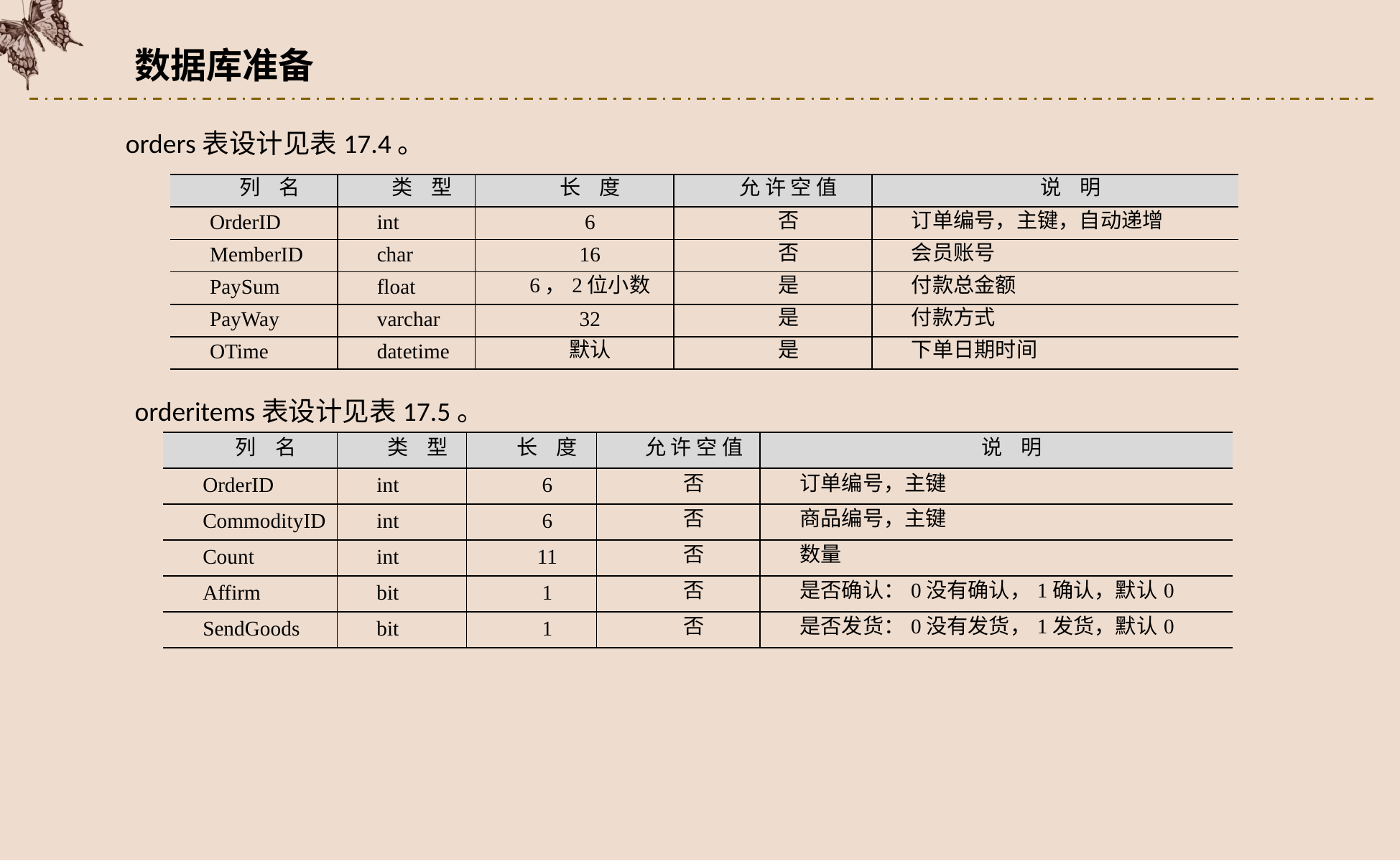

数据库准备
orders表设计见表17.4。
| 列 名 | 类 型 | 长 度 | 允 许 空 值 | 说 明 |
| --- | --- | --- | --- | --- |
| OrderID | int | 6 | 否 | 订单编号，主键，自动递增 |
| MemberID | char | 16 | 否 | 会员账号 |
| PaySum | float | 6，2位小数 | 是 | 付款总金额 |
| PayWay | varchar | 32 | 是 | 付款方式 |
| OTime | datetime | 默认 | 是 | 下单日期时间 |
orderitems表设计见表17.5。
| 列 名 | 类 型 | 长 度 | 允 许 空 值 | 说 明 |
| --- | --- | --- | --- | --- |
| OrderID | int | 6 | 否 | 订单编号，主键 |
| CommodityID | int | 6 | 否 | 商品编号，主键 |
| Count | int | 11 | 否 | 数量 |
| Affirm | bit | 1 | 否 | 是否确认：0没有确认，1确认，默认0 |
| SendGoods | bit | 1 | 否 | 是否发货：0没有发货，1发货，默认0 |